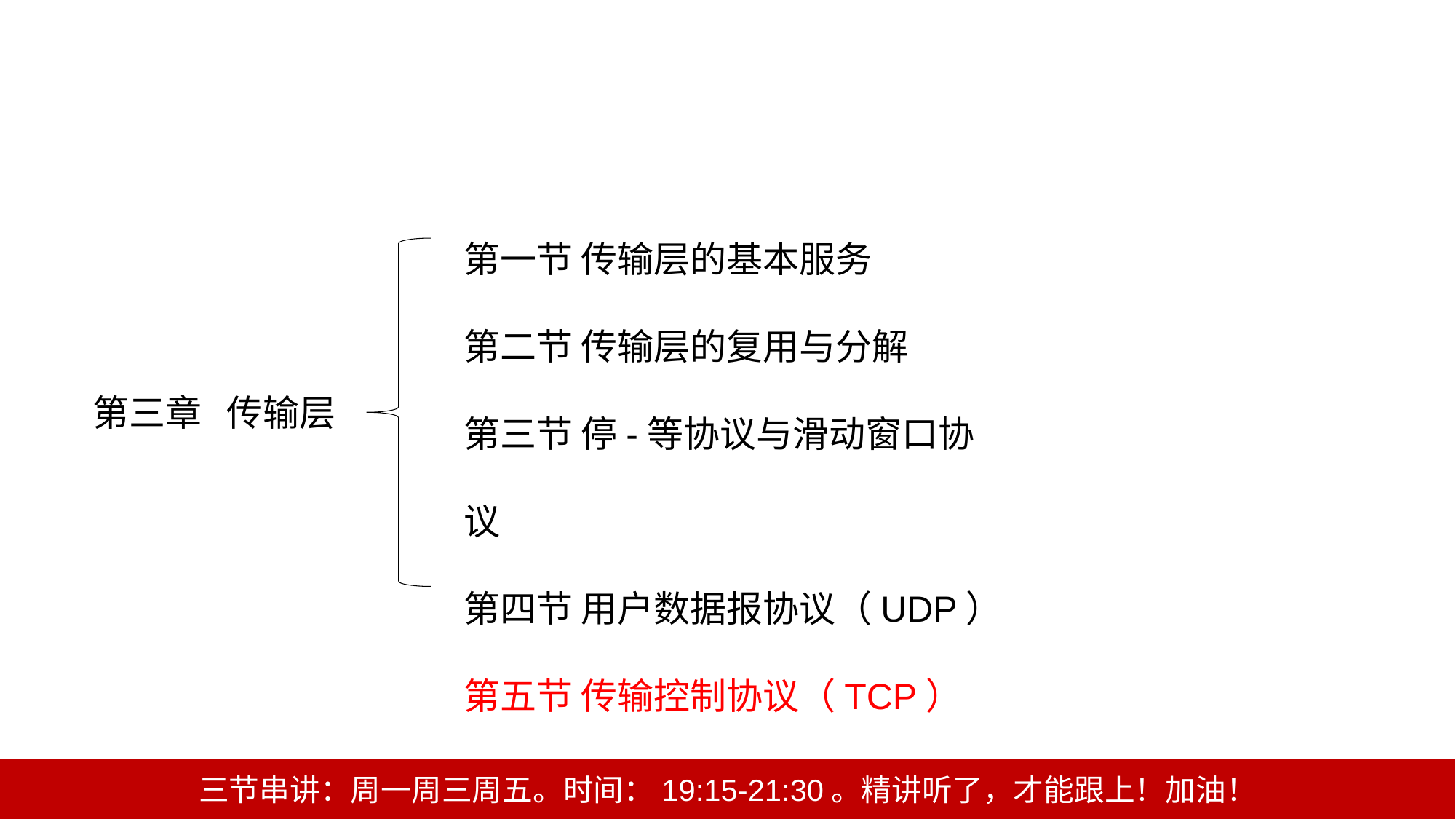

第一节 传输层的基本服务
第二节 传输层的复用与分解
第三节 停-等协议与滑动窗口协议
第四节 用户数据报协议（UDP）
第五节 传输控制协议（TCP）

第三章   传输层
三节串讲：周一周三周五。时间：19:15-21:30。精讲听了，才能跟上！加油！